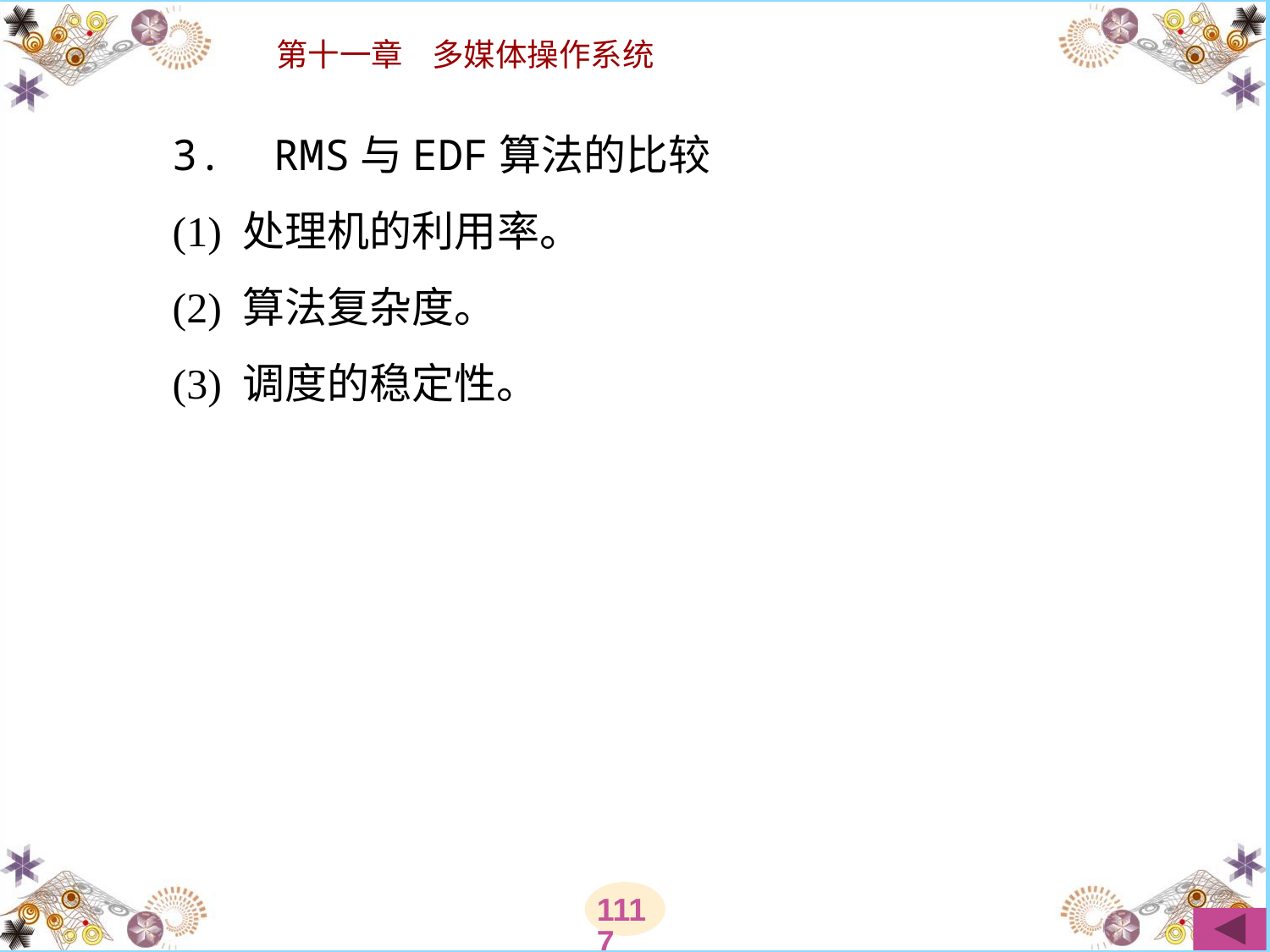

# 3.  RMS与EDF算法的比较 　　(1) 处理机的利用率。 　　(2) 算法复杂度。 　　(3) 调度的稳定性。